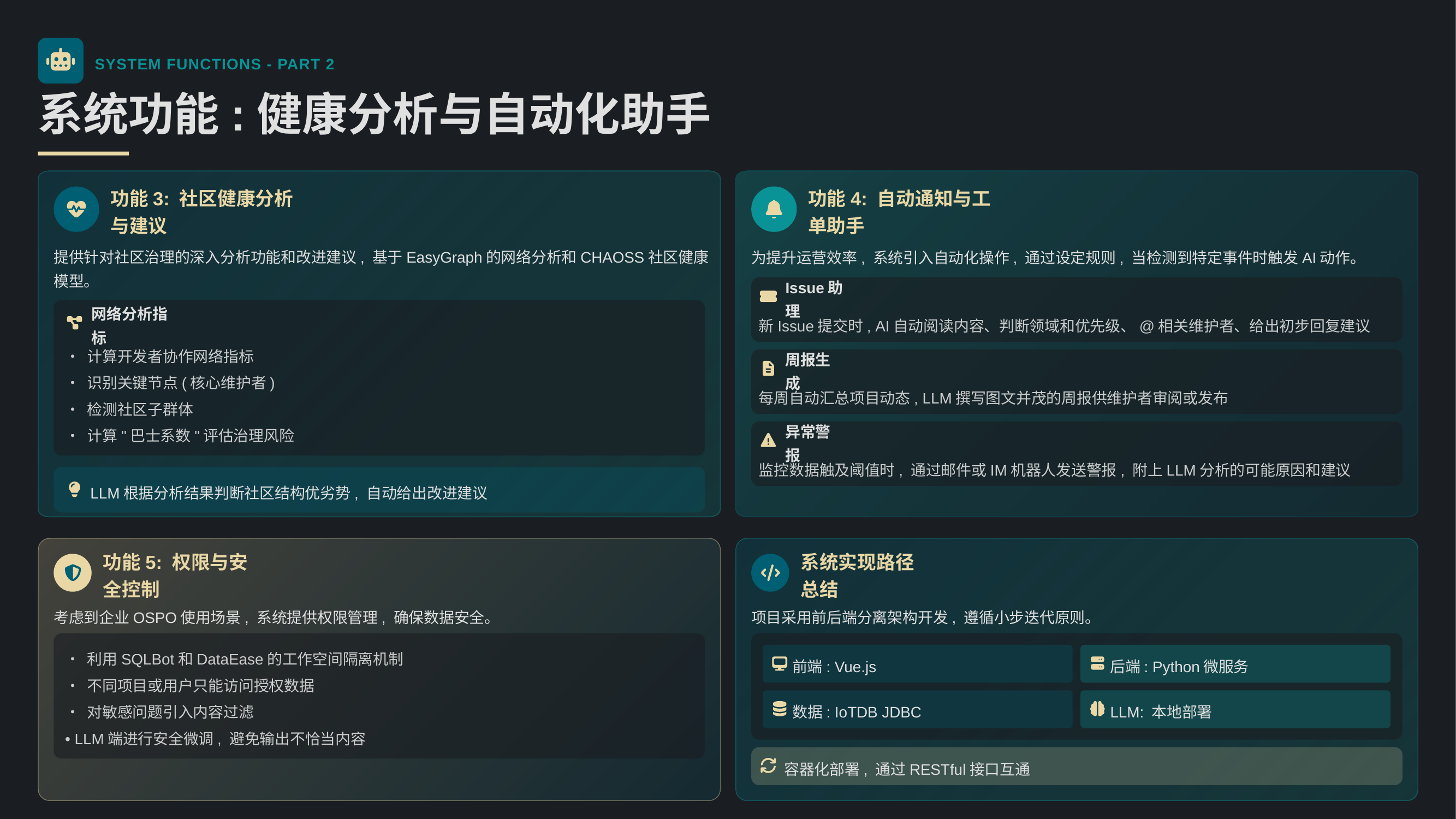

SYSTEM FUNCTIONS - PART 2
系统功能:健康分析与自动化助手

功能3: 社区健康分析与建议
功能4: 自动通知与工单助手

提供针对社区治理的深入分析功能和改进建议, 基于EasyGraph的网络分析和CHAOSS社区健康模型。
为提升运营效率, 系统引入自动化操作, 通过设定规则, 当检测到特定事件时触发AI动作。

Issue助理

网络分析指标
新Issue提交时, AI自动阅读内容、判断领域和优先级、@相关维护者、给出初步回复建议

• 计算开发者协作网络指标

周报生成

• 识别关键节点(核心维护者)
每周自动汇总项目动态, LLM撰写图文并茂的周报供维护者审阅或发布
• 检测社区子群体
• 计算"巴士系数"评估治理风险

异常警报

监控数据触及阈值时, 通过邮件或IM机器人发送警报, 附上LLM分析的可能原因和建议

LLM根据分析结果判断社区结构优劣势, 自动给出改进建议

功能5: 权限与安全控制
系统实现路径总结

考虑到企业OSPO使用场景, 系统提供权限管理, 确保数据安全。
项目采用前后端分离架构开发, 遵循小步迭代原则。

• 利用SQLBot和DataEase的工作空间隔离机制

前端: Vue.js
后端: Python微服务

• 不同项目或用户只能访问授权数据

• 对敏感问题引入内容过滤
数据: IoTDB JDBC
LLM: 本地部署

• LLM端进行安全微调, 避免输出不恰当内容

容器化部署, 通过RESTful接口互通